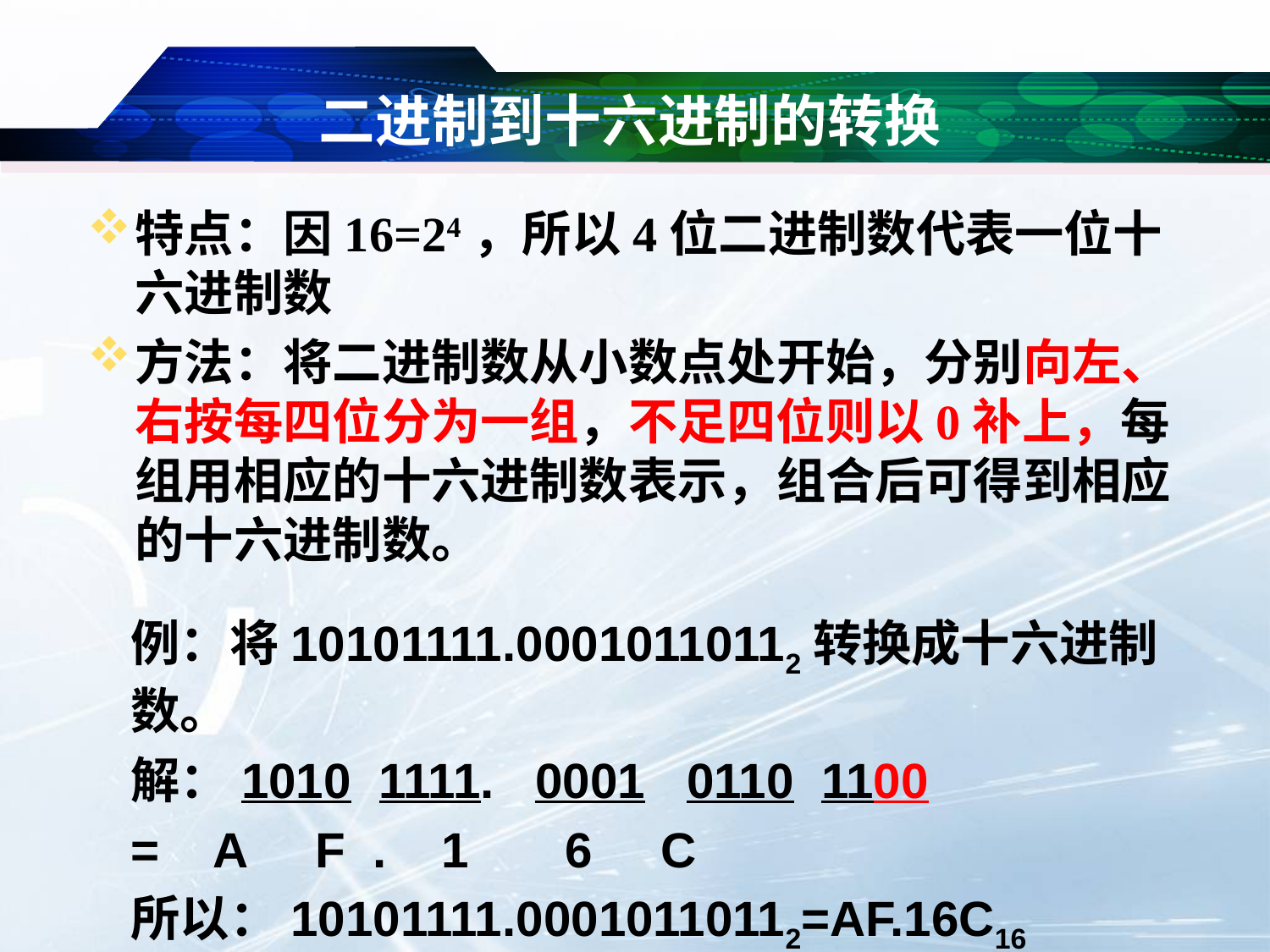

# 二进制到十六进制的转换
特点：因16=24，所以4位二进制数代表一位十六进制数
方法：将二进制数从小数点处开始，分别向左、右按每四位分为一组，不足四位则以0补上，每组用相应的十六进制数表示，组合后可得到相应的十六进制数。
例：将10101111.00010110112转换成十六进制数。
解：1010  1111.   0001   0110  1100
=    A     F  .    1       6     C
所以：10101111.00010110112=AF.16C16